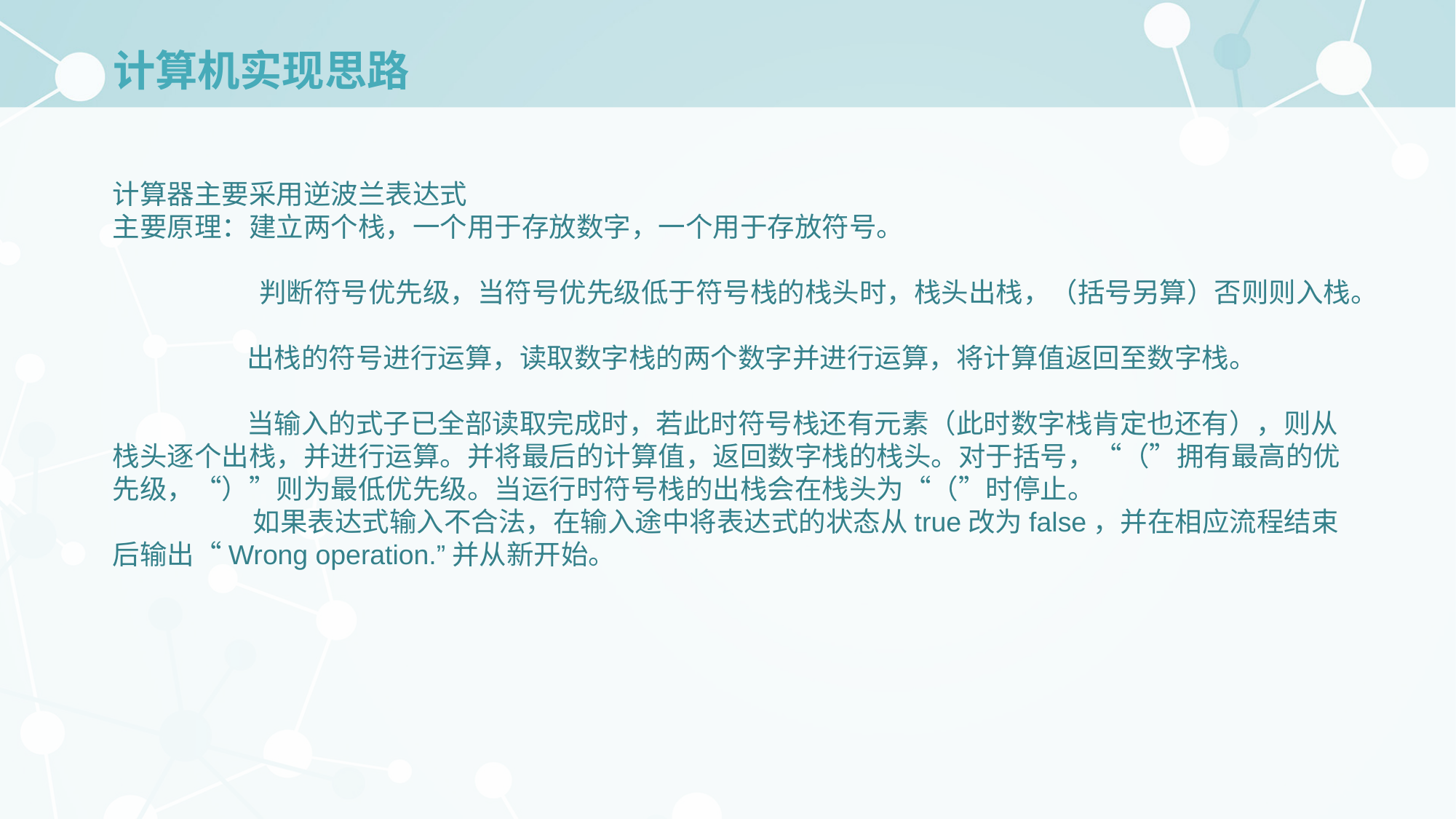

# 计算机实现思路
计算器主要采用逆波兰表达式
主要原理：建立两个栈，一个用于存放数字，一个用于存放符号。

	     判断符号优先级，当符号优先级低于符号栈的栈头时，栈头出栈，（括号另算）否则则入栈。

	   出栈的符号进行运算，读取数字栈的两个数字并进行运算，将计算值返回至数字栈。

	   当输入的式子已全部读取完成时，若此时符号栈还有元素（此时数字栈肯定也还有），则从栈头逐个出栈，并进行运算。并将最后的计算值，返回数字栈的栈头。对于括号，“（”拥有最高的优先级，“）”则为最低优先级。当运行时符号栈的出栈会在栈头为“（”时停止。
	    如果表达式输入不合法，在输入途中将表达式的状态从true改为false，并在相应流程结束后输出“Wrong operation.”并从新开始。